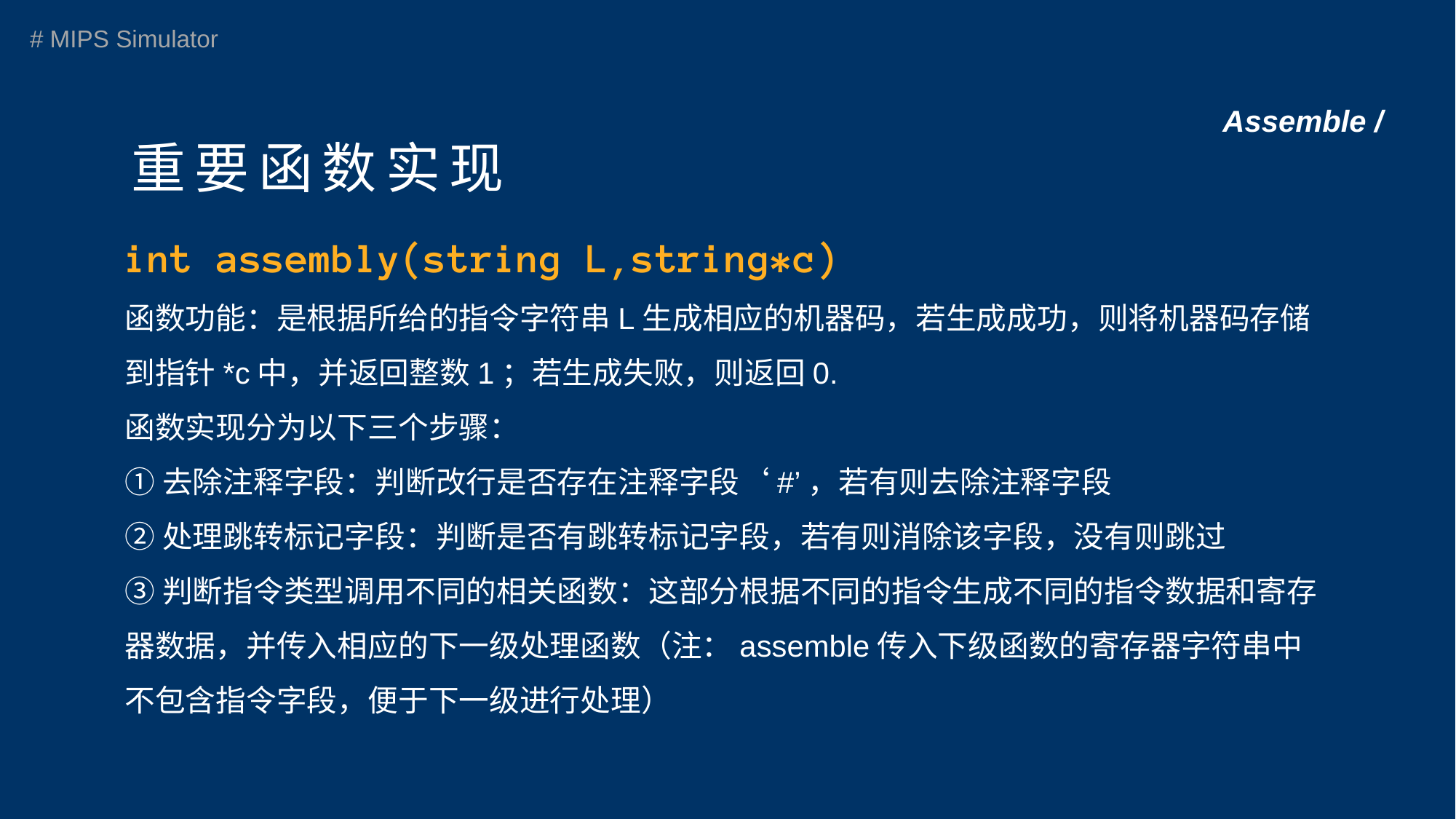

# Assemble /
重要函数实现
int assembly(string L,string*c)
函数功能：是根据所给的指令字符串L生成相应的机器码，若生成成功，则将机器码存储到指针*c中，并返回整数1；若生成失败，则返回0.
函数实现分为以下三个步骤：
①去除注释字段：判断改行是否存在注释字段‘#’，若有则去除注释字段
②处理跳转标记字段：判断是否有跳转标记字段，若有则消除该字段，没有则跳过
③判断指令类型调用不同的相关函数：这部分根据不同的指令生成不同的指令数据和寄存器数据，并传入相应的下一级处理函数（注：assemble传入下级函数的寄存器字符串中不包含指令字段，便于下一级进行处理）